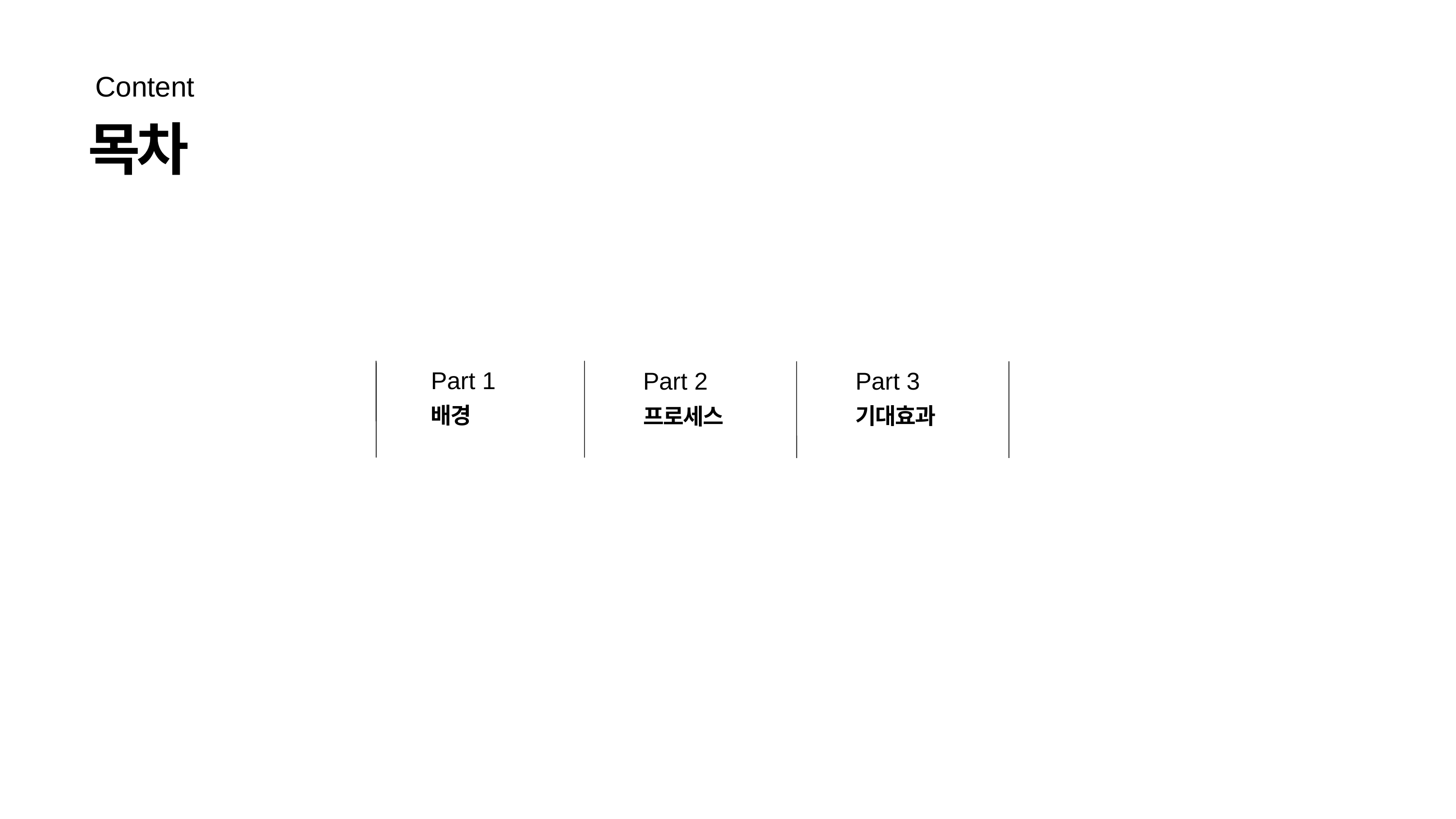

Content
목차
Part 1
Part 3

Part 2

배경
기대효과
프로세스